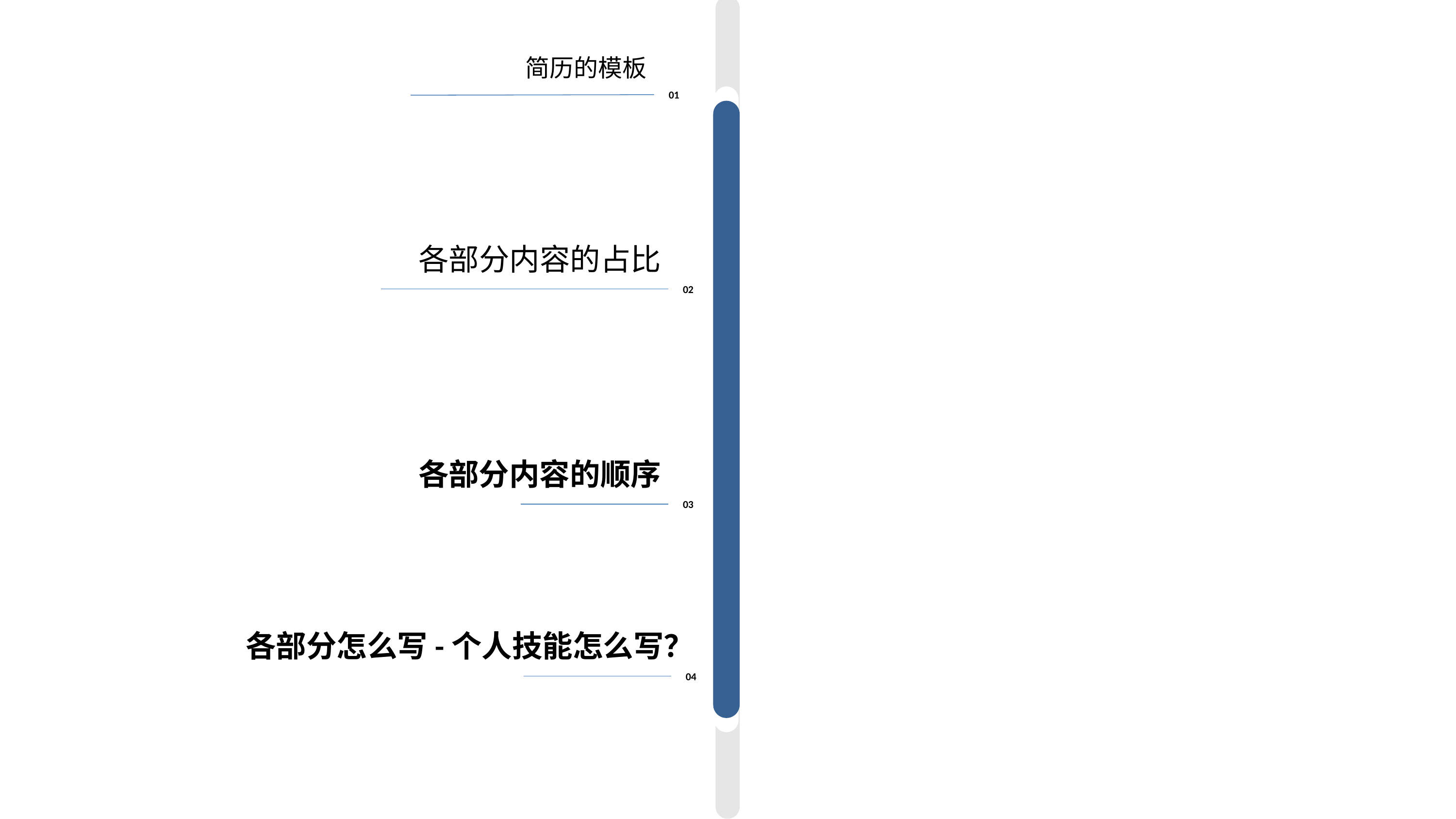

∫

简历的模板
01

30%
各部分内容的占比
02

70%
各部分内容的顺序
95%

03
54%

各部分怎么写-个人技能怎么写？
04